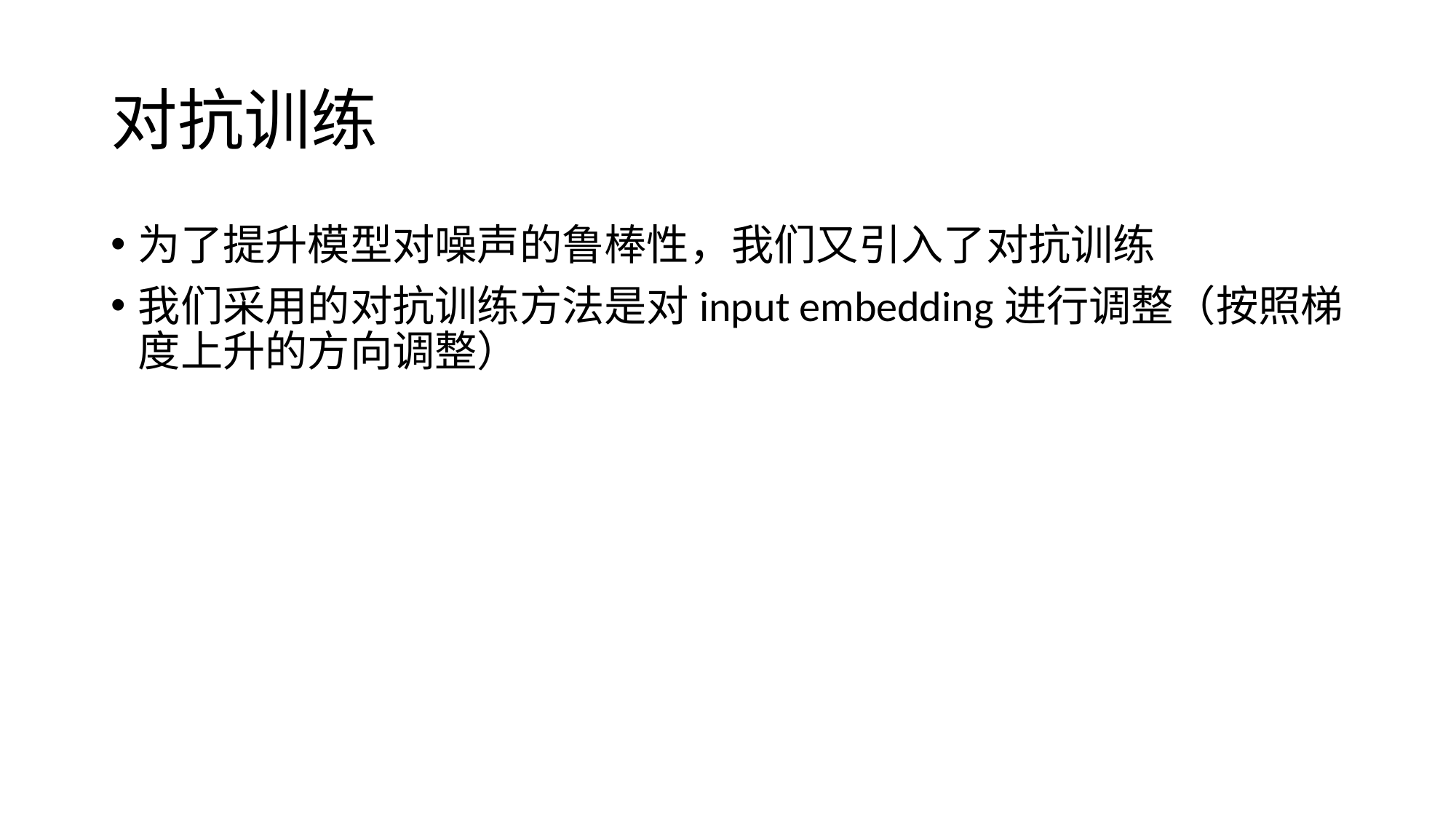

# 对抗训练
为了提升模型对噪声的鲁棒性，我们又引入了对抗训练
我们采用的对抗训练方法是对input embedding进行调整（按照梯度上升的方向调整）